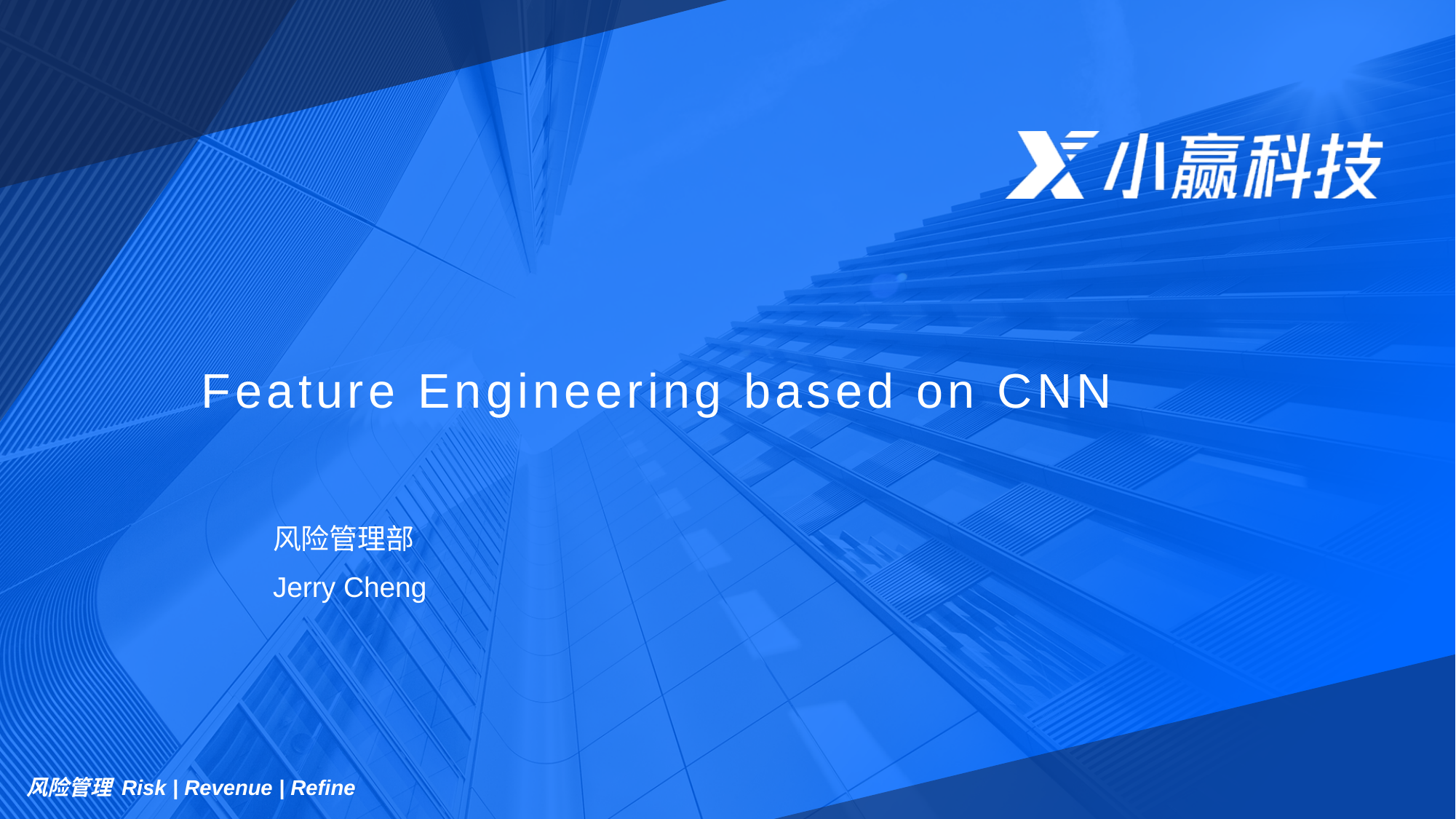

# Feature Engineering based on CNN
风险管理部
Jerry Cheng